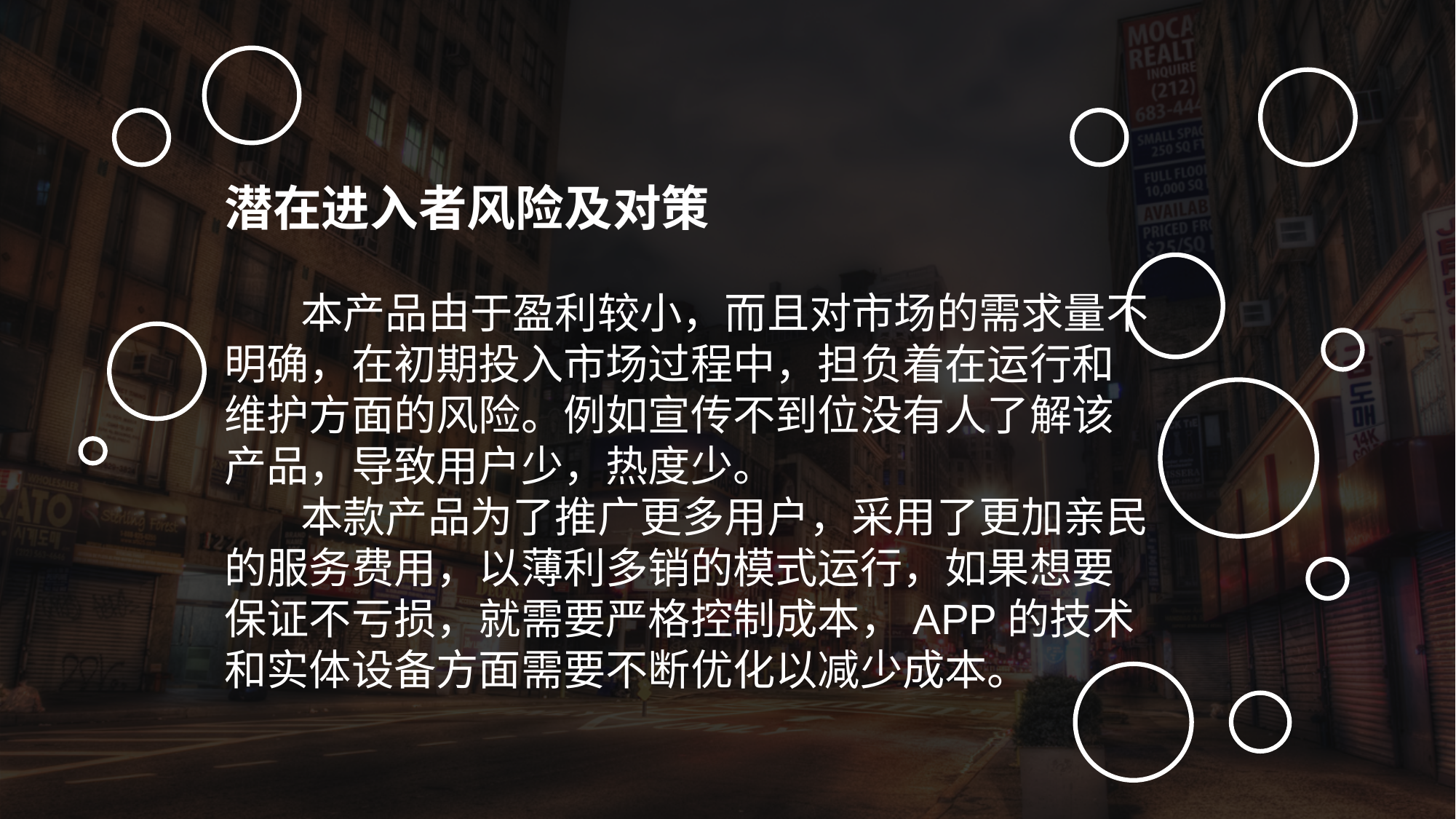

潜在进入者风险及对策

       本产品由于盈利较小，而且对市场的需求量不明确，在初期投入市场过程中，担负着在运行和维护方面的风险。例如宣传不到位没有人了解该产品，导致用户少，热度少。
       本款产品为了推广更多用户，采用了更加亲民的服务费用，以薄利多销的模式运行，如果想要保证不亏损，就需要严格控制成本，APP的技术和实体设备方面需要不断优化以减少成本。